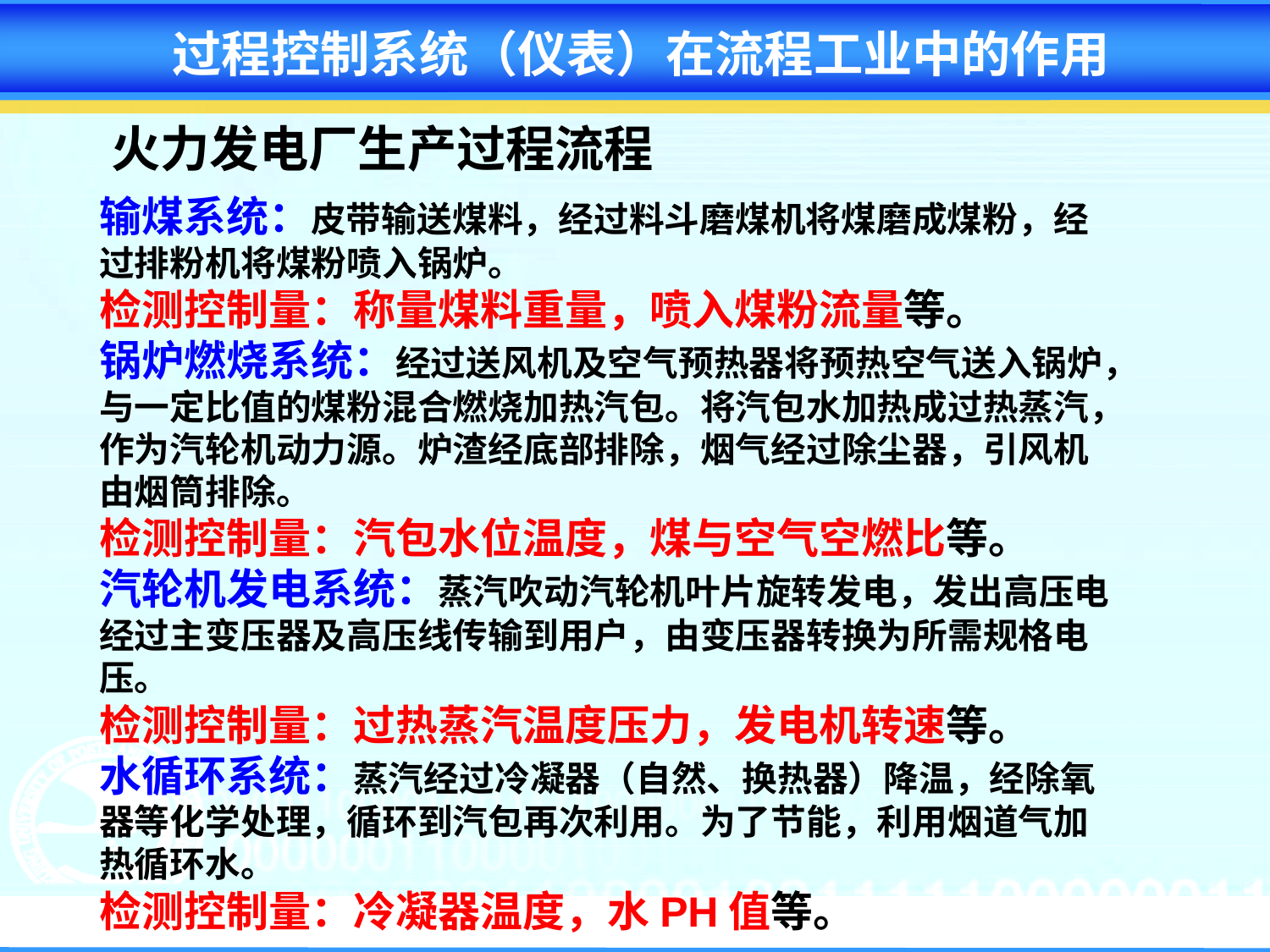

过程控制系统（仪表）在流程工业中的作用
火力发电厂生产过程流程
输煤系统：皮带输送煤料，经过料斗磨煤机将煤磨成煤粉，经过排粉机将煤粉喷入锅炉。
检测控制量：称量煤料重量，喷入煤粉流量等。
锅炉燃烧系统：经过送风机及空气预热器将预热空气送入锅炉，与一定比值的煤粉混合燃烧加热汽包。将汽包水加热成过热蒸汽，作为汽轮机动力源。炉渣经底部排除，烟气经过除尘器，引风机由烟筒排除。
检测控制量：汽包水位温度，煤与空气空燃比等。
汽轮机发电系统：蒸汽吹动汽轮机叶片旋转发电，发出高压电经过主变压器及高压线传输到用户，由变压器转换为所需规格电压。
检测控制量：过热蒸汽温度压力，发电机转速等。
水循环系统：蒸汽经过冷凝器（自然、换热器）降温，经除氧器等化学处理，循环到汽包再次利用。为了节能，利用烟道气加热循环水。
检测控制量：冷凝器温度，水PH值等。